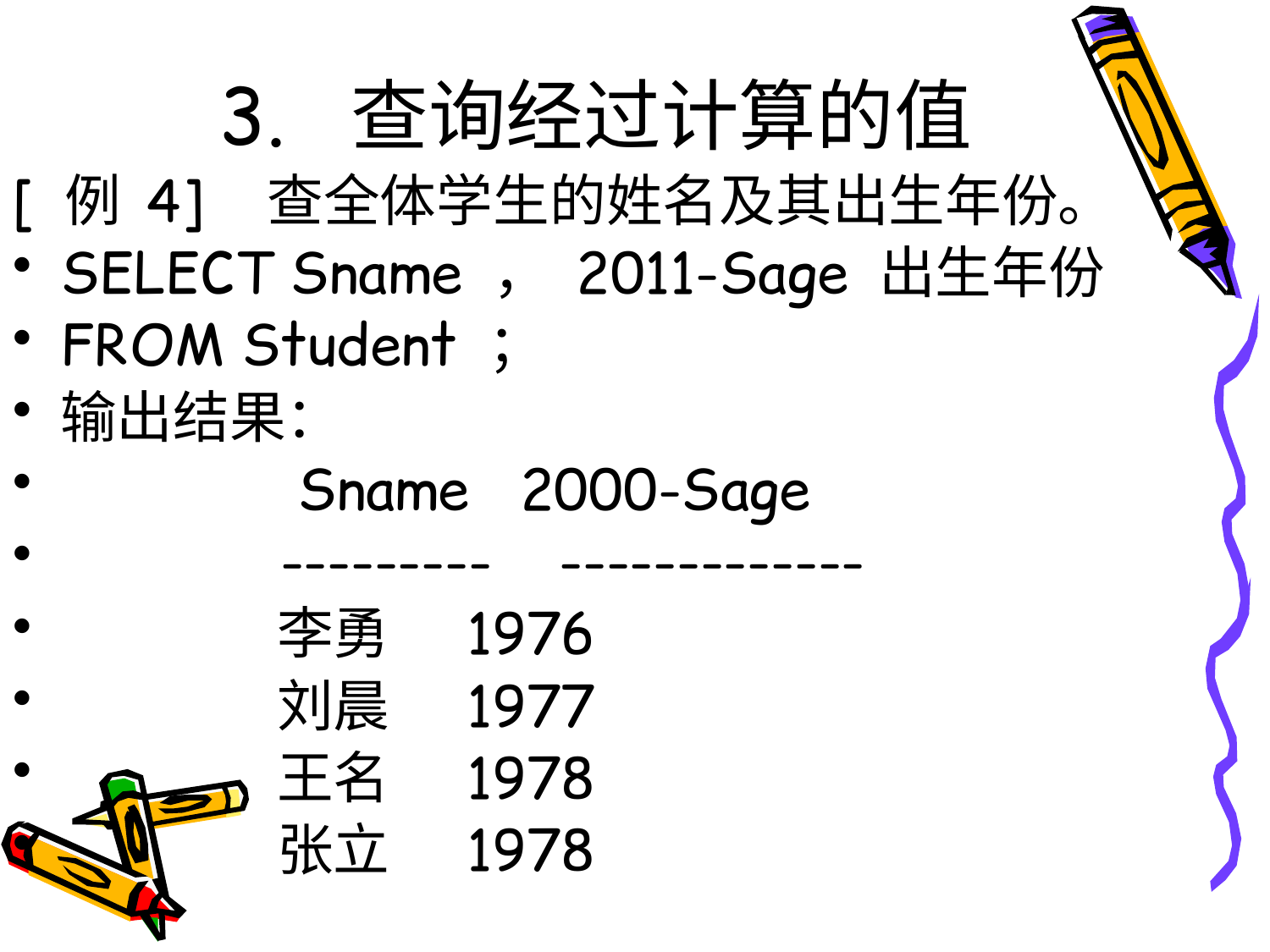

# 3.  查询经过计算的值
[ 例 4]   查全体学生的姓名及其出生年份。
SELECT Sname ， 2011-Sage 出生年份
FROM Student ；
输出结果：
              Sname   2000-Sage
             ---------    -------------
                李勇     1976
                刘晨     1977
                王名     1978
                张立     1978